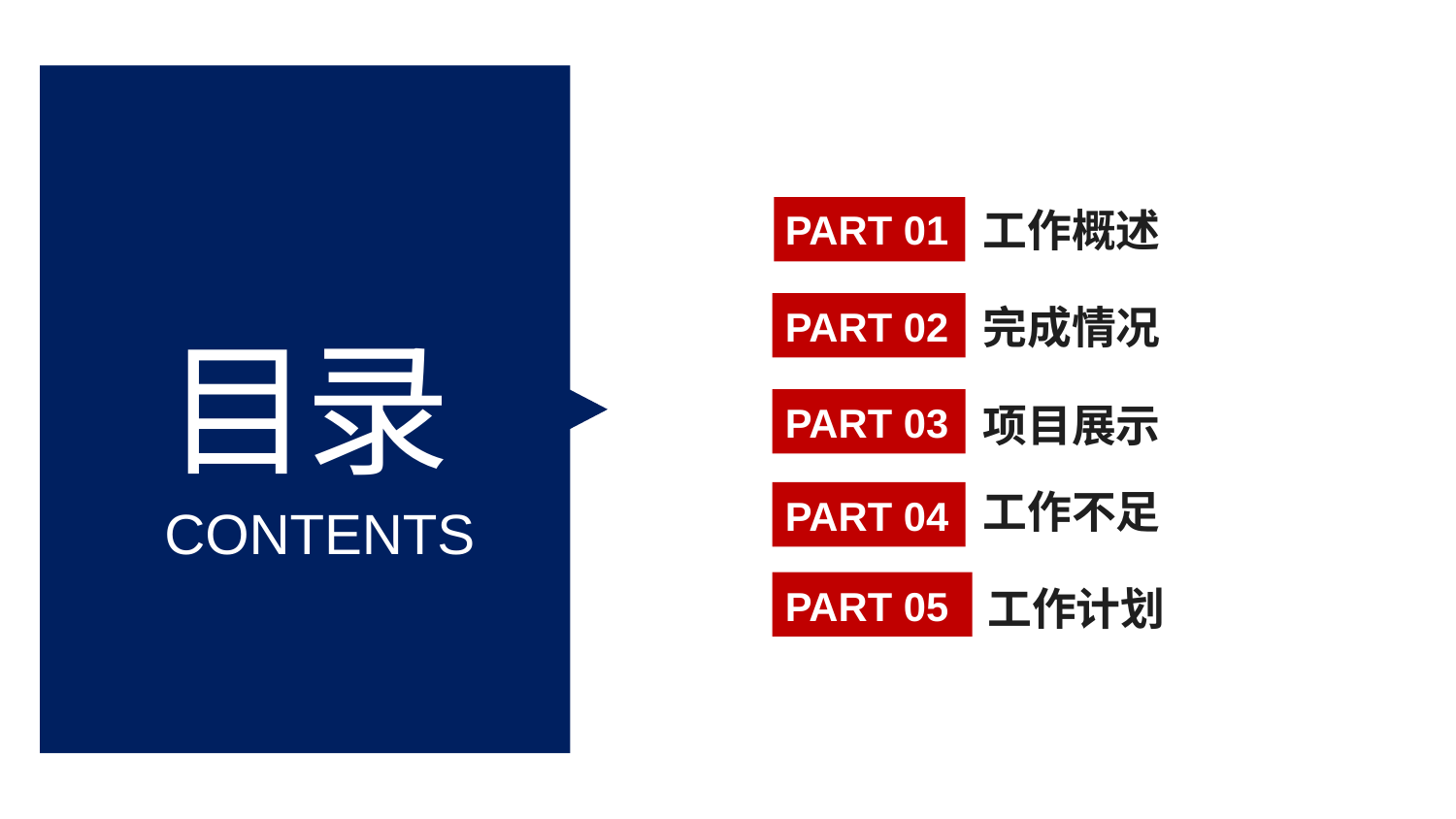

工作概述

PART 01

完成情况
PART 02
目录

项目展示
PART 03
工作不足

PART 04
CONTENTS

工作计划
PART 05